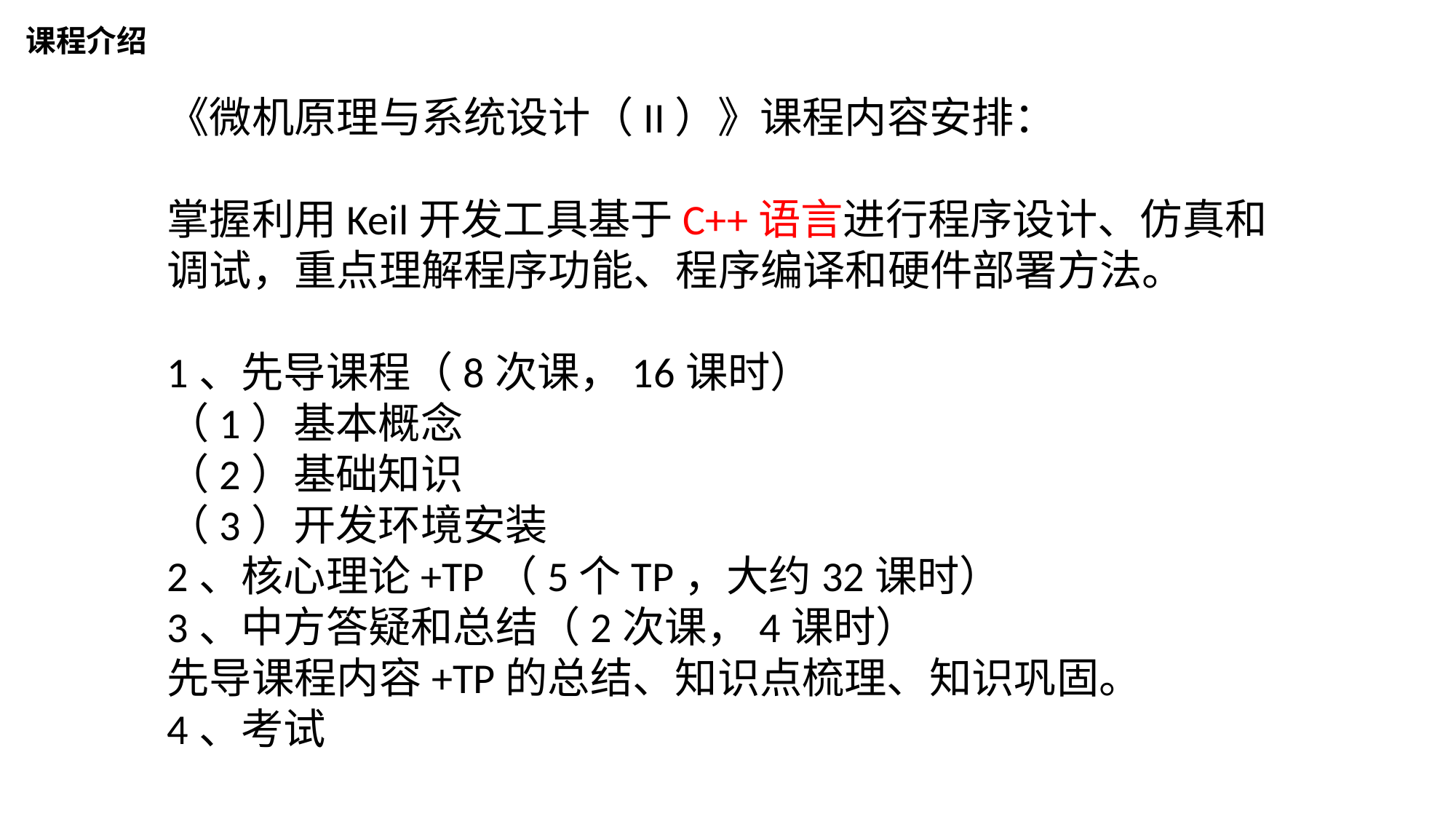

# 课程介绍
《微机原理与系统设计（II）》课程内容安排：

掌握利用Keil开发工具基于C++语言进行程序设计、仿真和调试，重点理解程序功能、程序编译和硬件部署方法。

1、先导课程（8次课，16课时）
（1）基本概念
（2）基础知识
（3）开发环境安装
2、核心理论+TP（5个TP，大约32课时）
3、中方答疑和总结（2次课，4课时）
先导课程内容+TP的总结、知识点梳理、知识巩固。
4、考试